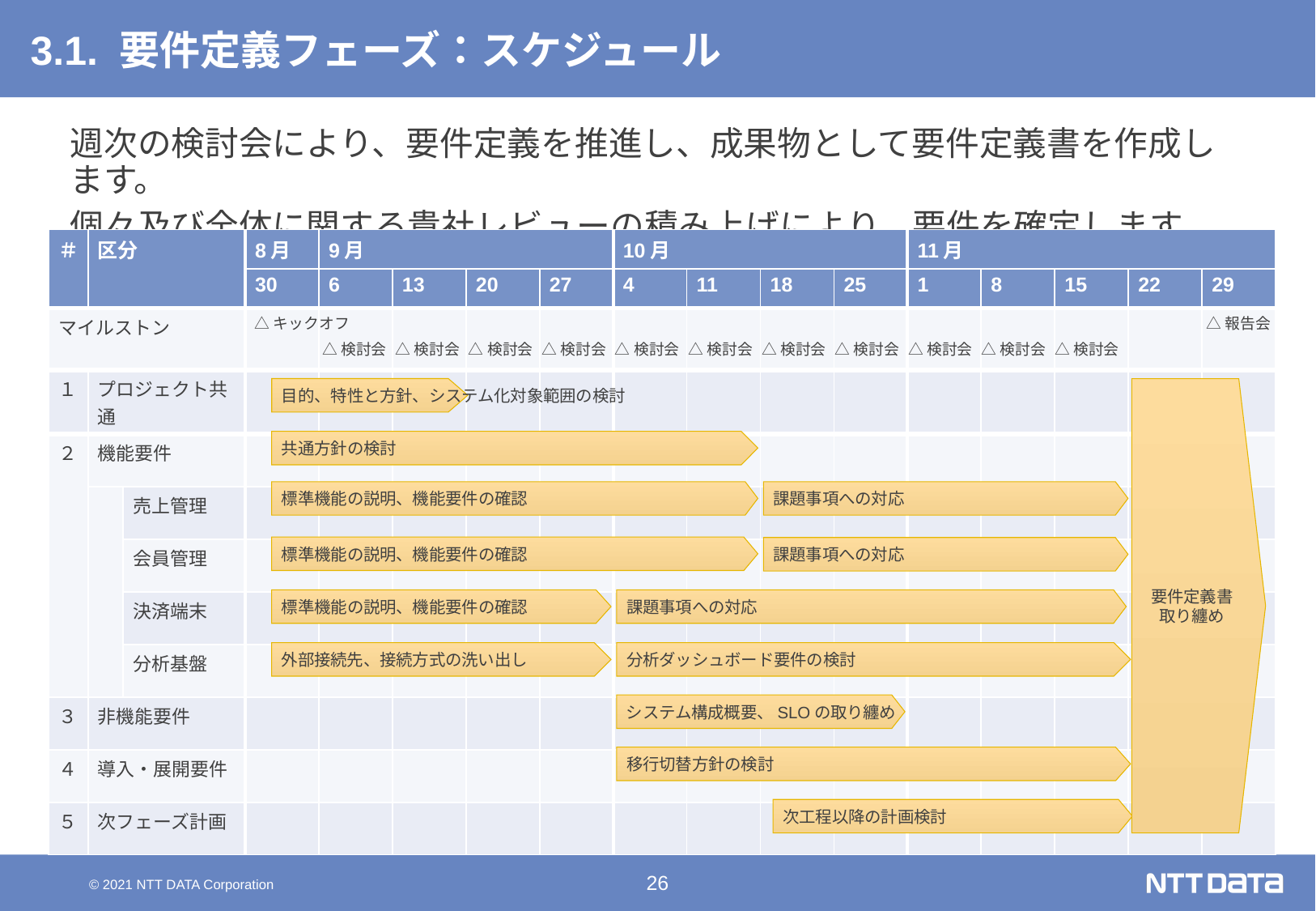

# 3.1. 要件定義フェーズ：スケジュール
週次の検討会により、要件定義を推進し、成果物として要件定義書を作成します。
個々及び全体に関する貴社レビューの積み上げにより、要件を確定します。
| ＃ | 区分 |  | 8月 | 9月 |  |  |  | 10月 |  |  |  | 11月 |  |  |  |  |
| --- | --- | --- | --- | --- | --- | --- | --- | --- | --- | --- | --- | --- | --- | --- | --- | --- |
|  |  |  | 30 | 6 | 13 | 20 | 27 | 4 | 11 | 18 | 25 | 1 | 8 | 15 | 22 | 29 |
| マイルストン |  |  |  |  |  |  |  |  |  |  |  |  |  |  |  |  |
| １ | プロジェクト共通 |  |  |  |  |  |  |  |  |  |  |  |  |  |  |  |
| ２ | 機能要件 |  |  |  |  |  |  |  |  |  |  |  |  |  |  |  |
|  |  | 売上管理 |  |  |  |  |  |  |  |  |  |  |  |  |  |  |
|  |  | 会員管理 |  |  |  |  |  |  |  |  |  |  |  |  |  |  |
|  |  | 決済端末 |  |  |  |  |  |  |  |  |  |  |  |  |  |  |
|  |  | 分析基盤 |  |  |  |  |  |  |  |  |  |  |  |  |  |  |
| ３ | 非機能要件 |  |  |  |  |  |  |  |  |  |  |  |  |  |  |  |
| ４ | 導入・展開要件 |  |  |  |  |  |  |  |  |  |  |  |  |  |  |  |
| ５ | 次フェーズ計画 |  |  |  |  |  |  |  |  |  |  |  |  |  |  |  |
△キックオフ
△報告会
△検討会
△検討会
△検討会
△検討会
△検討会
△検討会
△検討会
△検討会
△検討会
△検討会
△検討会
目的、特性と方針、システム化対象範囲の検討
要件定義書
取り纏め
共通方針の検討
標準機能の説明、機能要件の確認
課題事項への対応
標準機能の説明、機能要件の確認
課題事項への対応
標準機能の説明、機能要件の確認
課題事項への対応
外部接続先、接続方式の洗い出し
分析ダッシュボード要件の検討
システム構成概要、SLOの取り纏め
移行切替方針の検討
次工程以降の計画検討